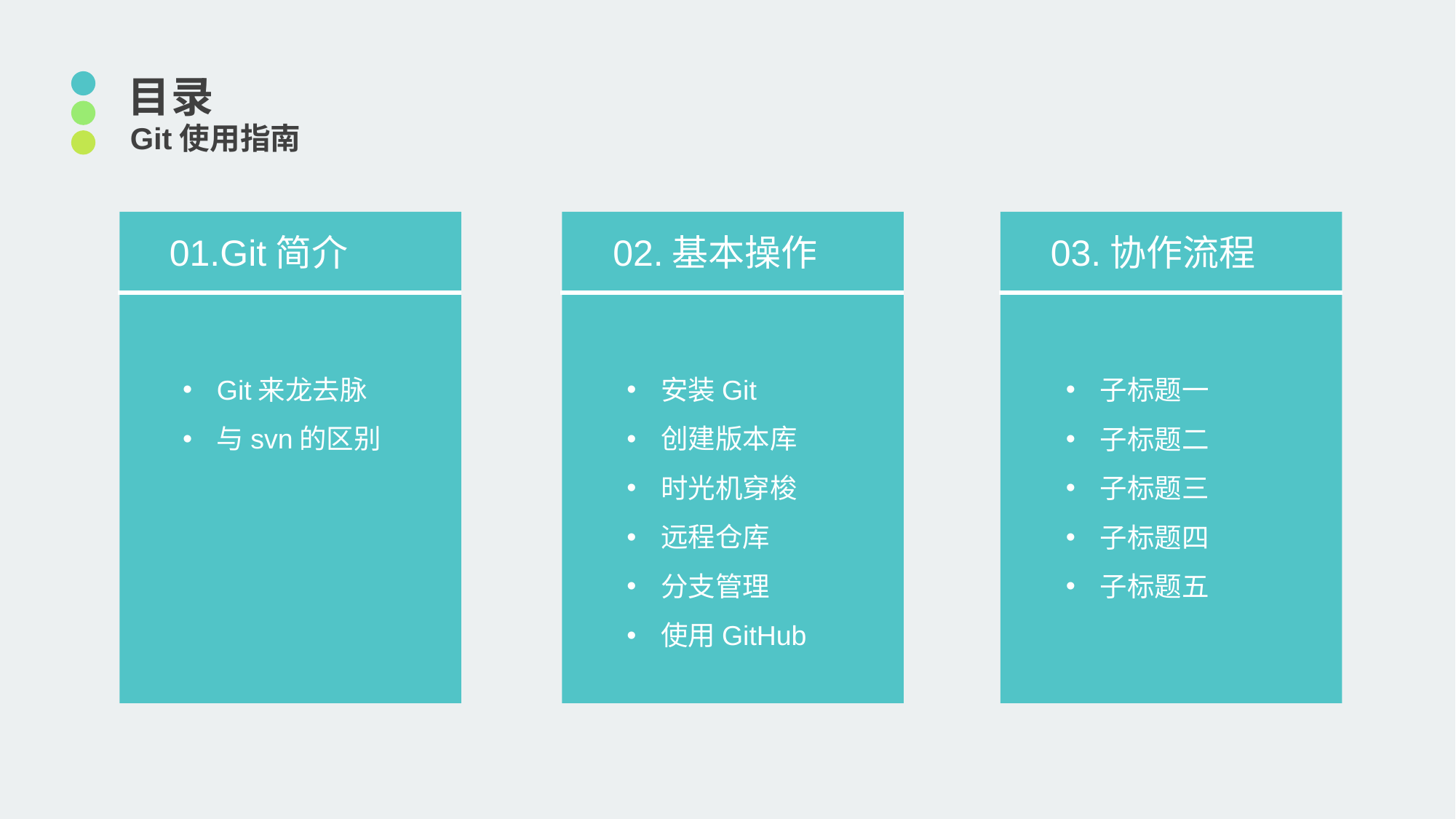

目录
 Git使用指南

01.Git简介

02.基本操作

03.协作流程

Git来龙去脉
与svn的区别
安装Git
创建版本库
时光机穿梭
远程仓库
分支管理
使用GitHub
子标题一
子标题二
子标题三
子标题四
子标题五